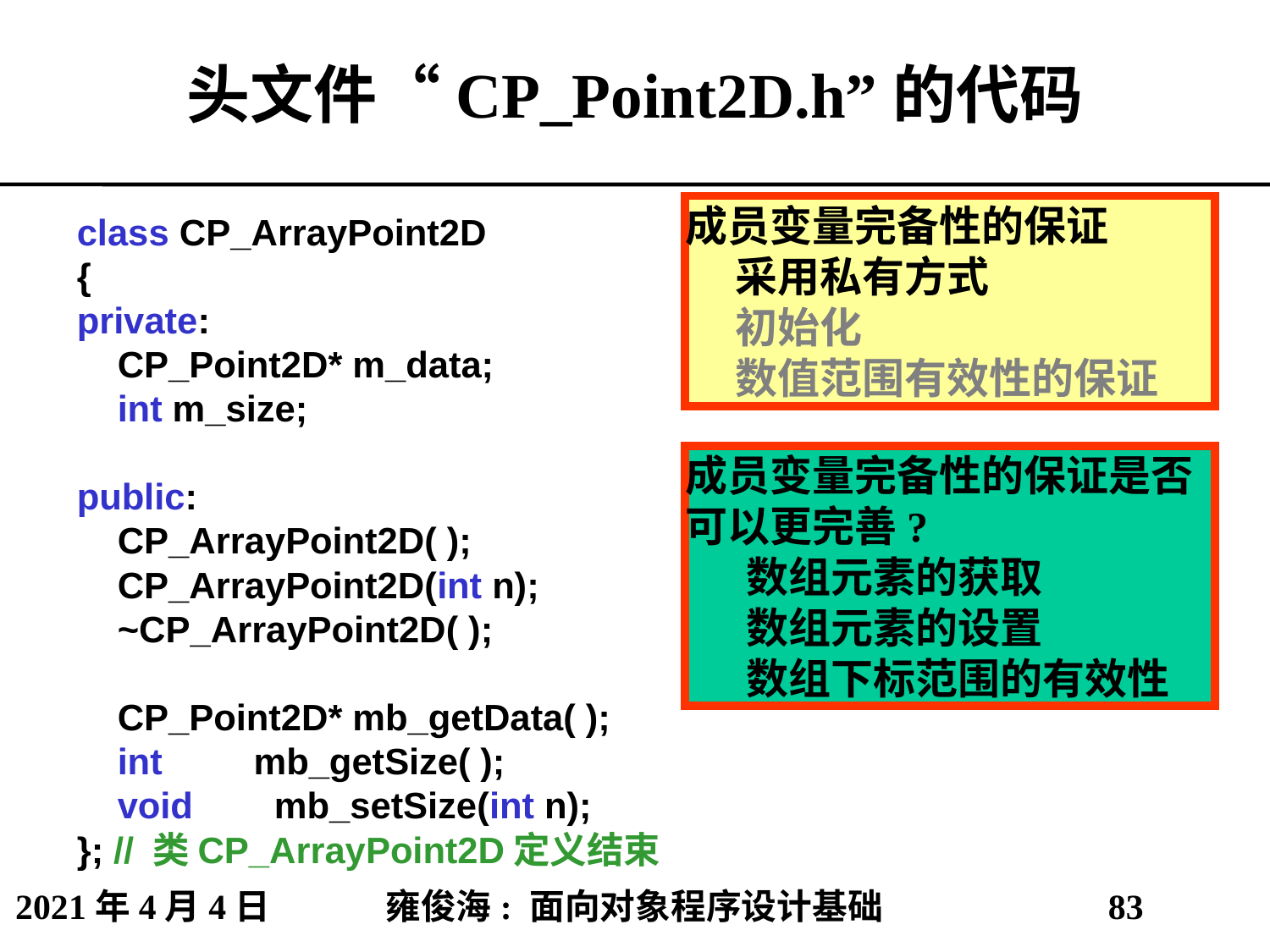

# 头文件“CP_Point2D.h”的代码

成员变量完备性的保证
采用私有方式
初始化
数值范围有效性的保证
class CP_ArrayPoint2D
{
private:
    CP_Point2D* m_data;
    int m_size;

public:
    CP_ArrayPoint2D( );
    CP_ArrayPoint2D(int n);
    ~CP_ArrayPoint2D( );

    CP_Point2D* mb_getData( );
    int         mb_getSize( );
    void        mb_setSize(int n);
}; // 类CP_ArrayPoint2D定义结束
成员变量完备性的保证是否可以更完善?
数组元素的获取
数组元素的设置
数组下标范围的有效性
2021年4月4日
雍俊海: 面向对象程序设计基础
83